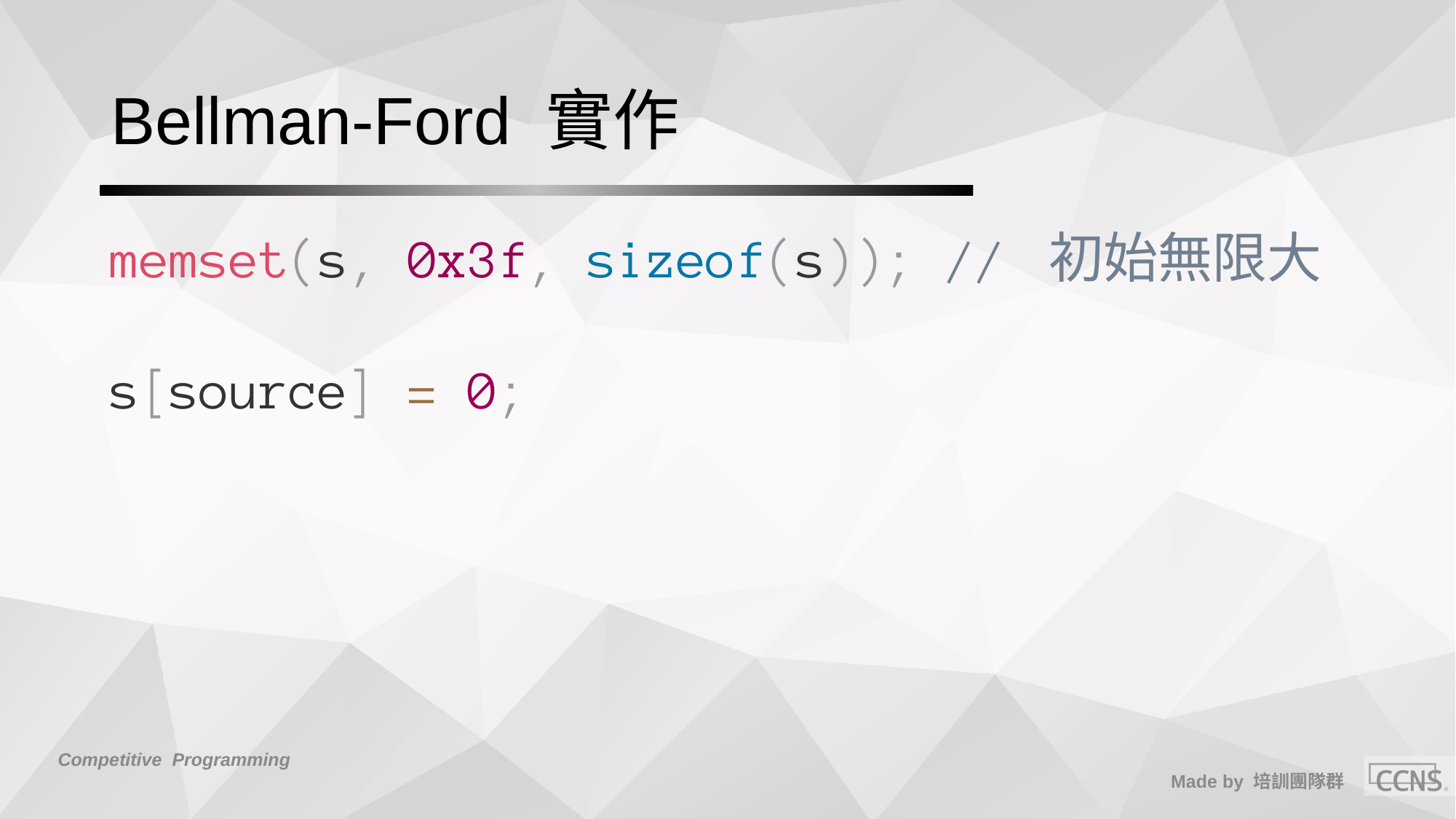

# Bellman-Ford 實作
memset(s, 0x3f, sizeof(s)); // 初始無限大
s[source] = 0;